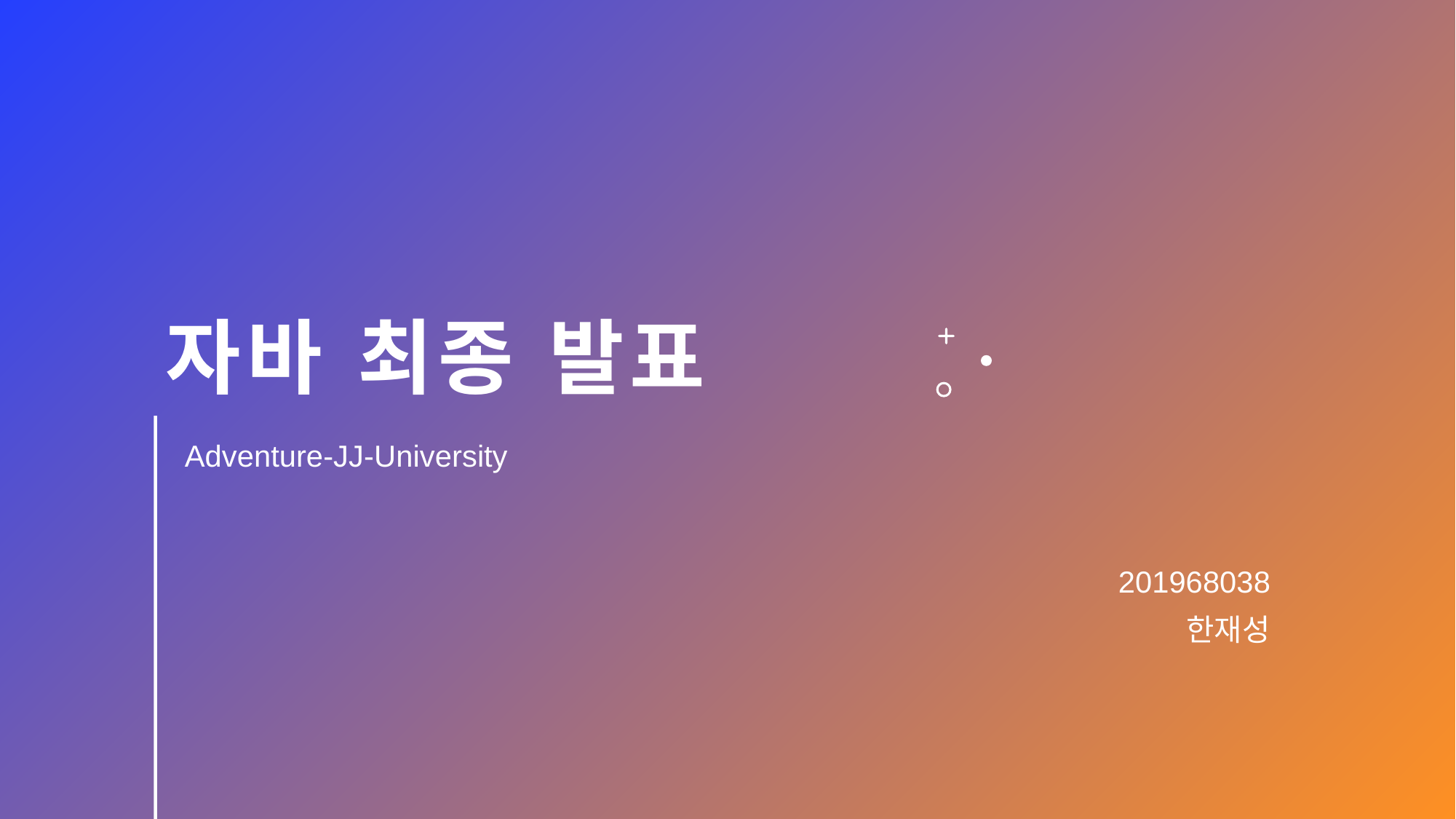

# 자바 최종 발표
Adventure-JJ-University

201968038
한재성